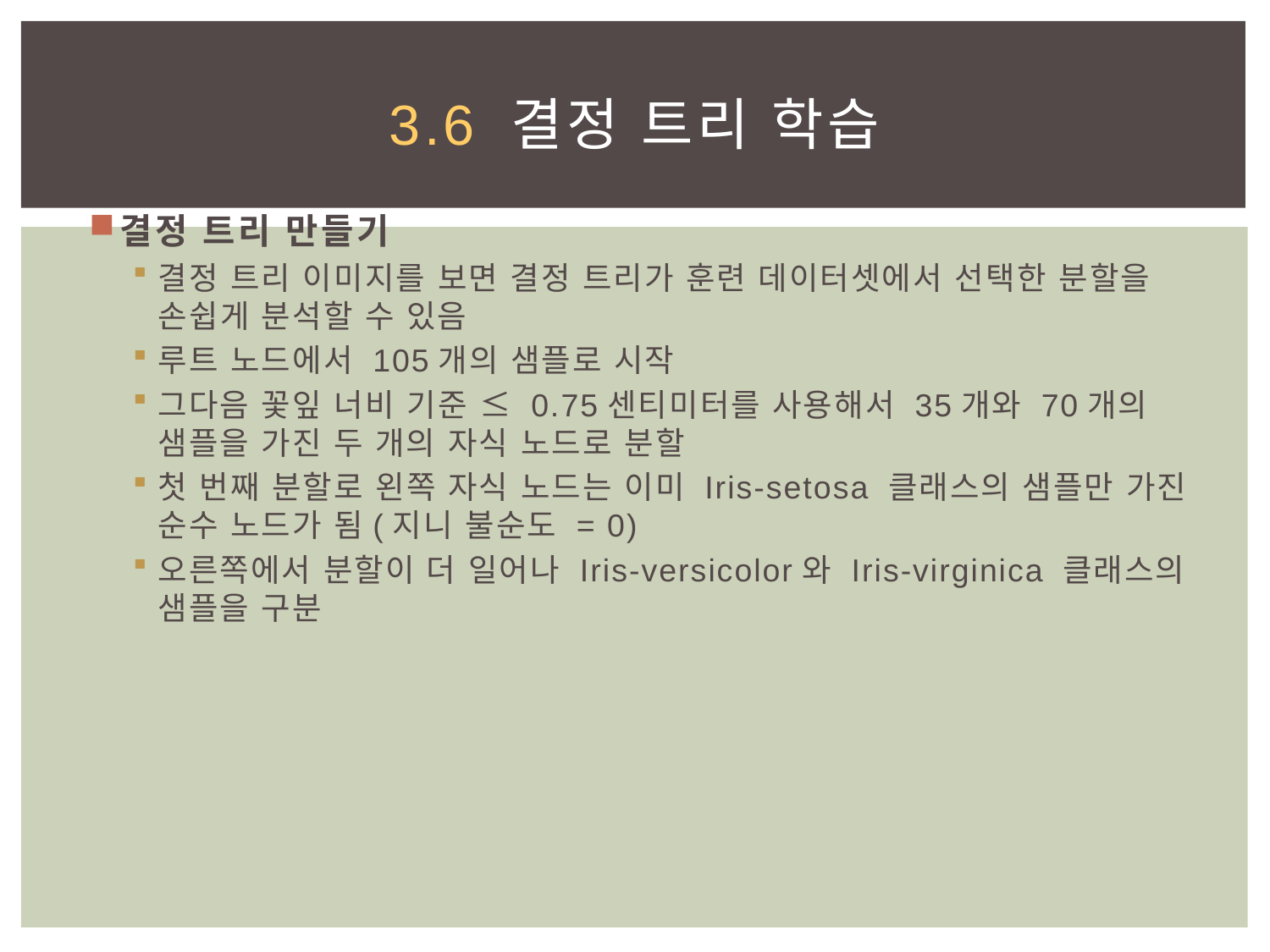

# 3.6 결정 트리 학습
결정 트리 만들기
결정 트리 이미지를 보면 결정 트리가 훈련 데이터셋에서 선택한 분할을 손쉽게 분석할 수 있음
루트 노드에서 105개의 샘플로 시작
그다음 꽃잎 너비 기준 ≤ 0.75센티미터를 사용해서 35개와 70개의 샘플을 가진 두 개의 자식 노드로 분할
첫 번째 분할로 왼쪽 자식 노드는 이미 Iris-setosa 클래스의 샘플만 가진 순수 노드가 됨(지니 불순도 = 0)
오른쪽에서 분할이 더 일어나 Iris-versicolor와 Iris-virginica 클래스의 샘플을 구분